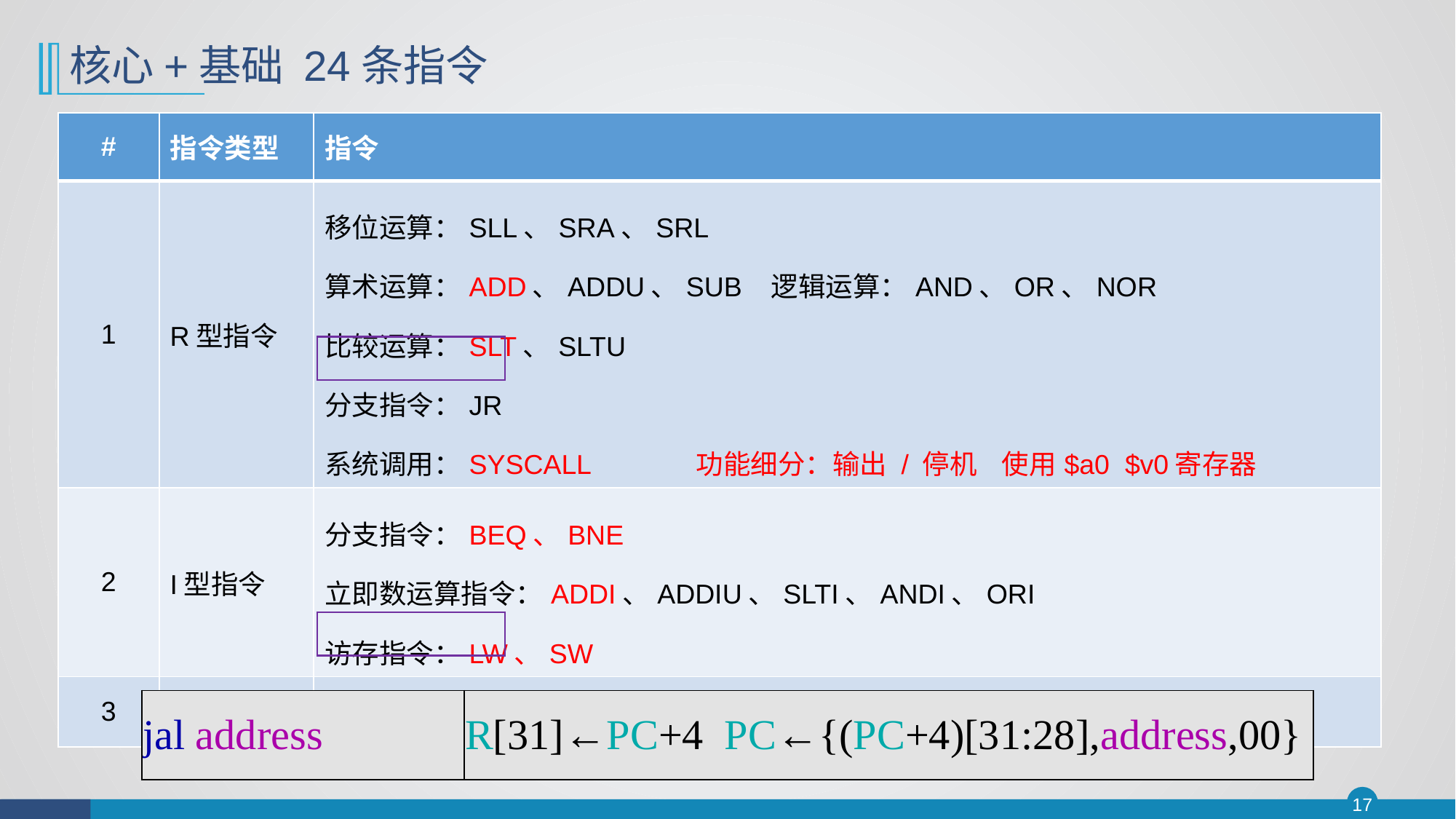

# 核心+基础 24条指令
| # | 指令类型 | 指令 |
| --- | --- | --- |
| 1 | R型指令 | 移位运算：SLL、SRA、SRL 算术运算：ADD、ADDU、SUB 逻辑运算：AND、OR、NOR 比较运算：SLT、SLTU 分支指令：JR 系统调用：SYSCALL 功能细分：输出 / 停机 使用$a0 $v0寄存器 |
| 2 | I型指令 | 分支指令：BEQ、BNE 立即数运算指令：ADDI、ADDIU、SLTI、ANDI、ORI 访存指令：LW、SW |
| 3 | J型指令 | J、JAL |

| jal address | R[31]←PC+4 PC←{(PC+4)[31:28],address,00} |
| --- | --- |